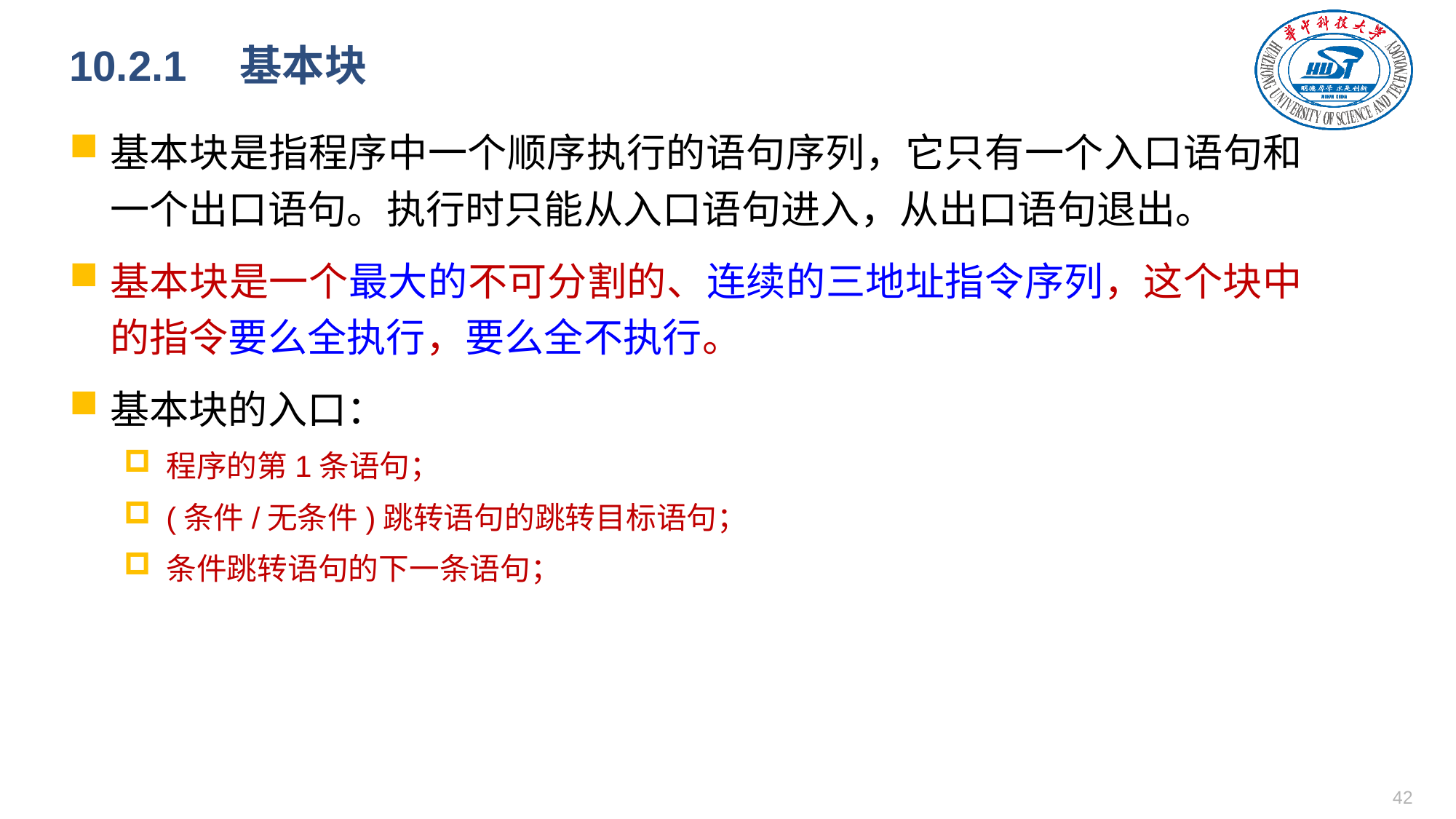

# 10.2.1　基本块
基本块是指程序中一个顺序执行的语句序列，它只有一个入口语句和一个出口语句。执行时只能从入口语句进入，从出口语句退出。
基本块是一个最大的不可分割的、连续的三地址指令序列，这个块中的指令要么全执行，要么全不执行。
基本块的入口：
程序的第1条语句；
(条件/无条件)跳转语句的跳转目标语句；
条件跳转语句的下一条语句；
42